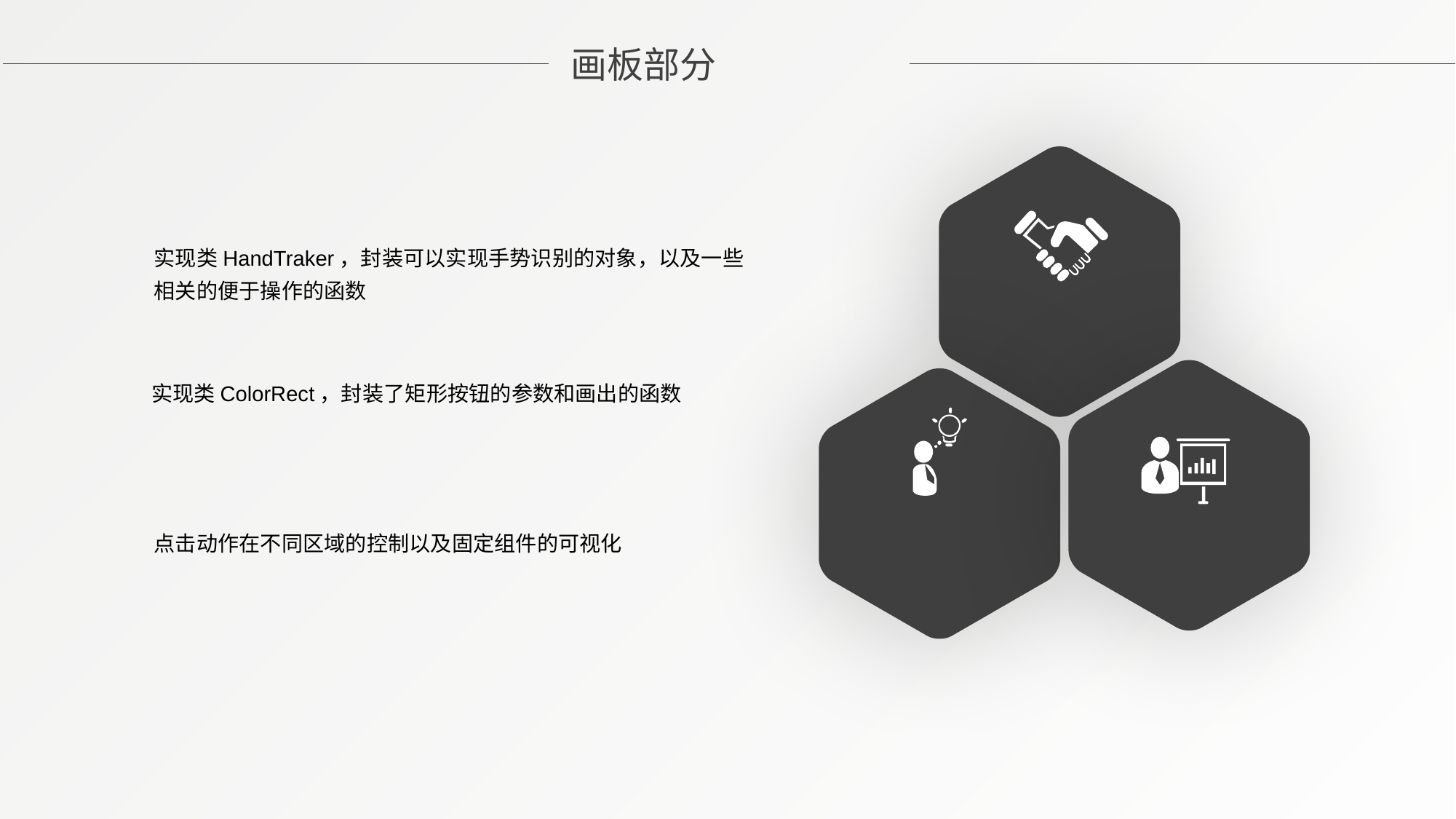

画板部分

实现类HandTraker，封装可以实现手势识别的对象，以及一些相关的便于操作的函数
实现类ColorRect，封装了矩形按钮的参数和画出的函数

点击动作在不同区域的控制以及固定组件的可视化